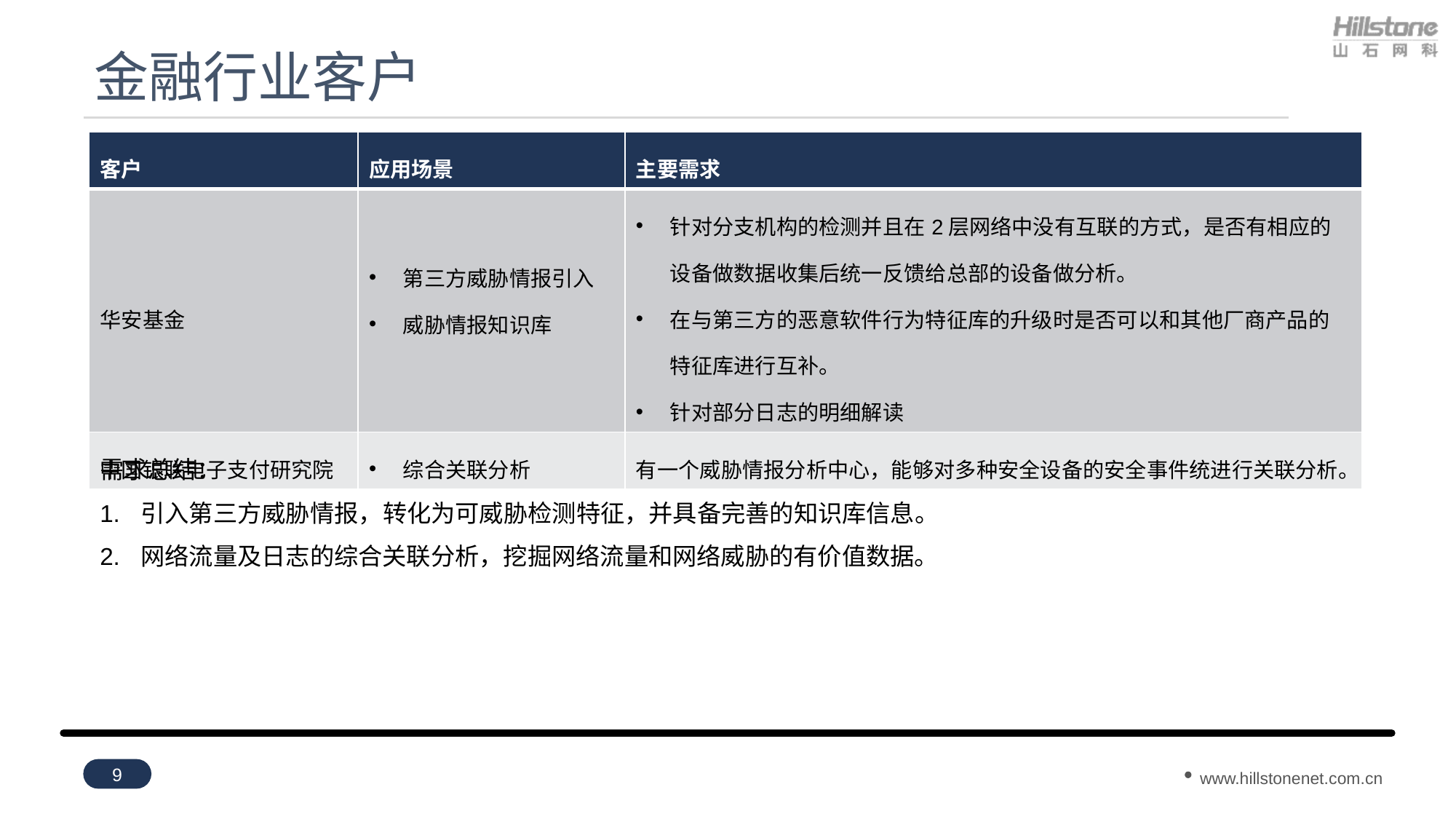

# 金融行业客户
| 客户 | 应用场景 | 主要需求 |
| --- | --- | --- |
| 华安基金 | 第三方威胁情报引入 威胁情报知识库 | 针对分支机构的检测并且在2层网络中没有互联的方式，是否有相应的设备做数据收集后统一反馈给总部的设备做分析。 在与第三方的恶意软件行为特征库的升级时是否可以和其他厂商产品的特征库进行互补。 针对部分日志的明细解读 |
| 中国银联电子支付研究院 | 综合关联分析 | 有一个威胁情报分析中心，能够对多种安全设备的安全事件统进行关联分析。 |
需求总结：
引入第三方威胁情报，转化为可威胁检测特征，并具备完善的知识库信息。
网络流量及日志的综合关联分析，挖掘网络流量和网络威胁的有价值数据。
9